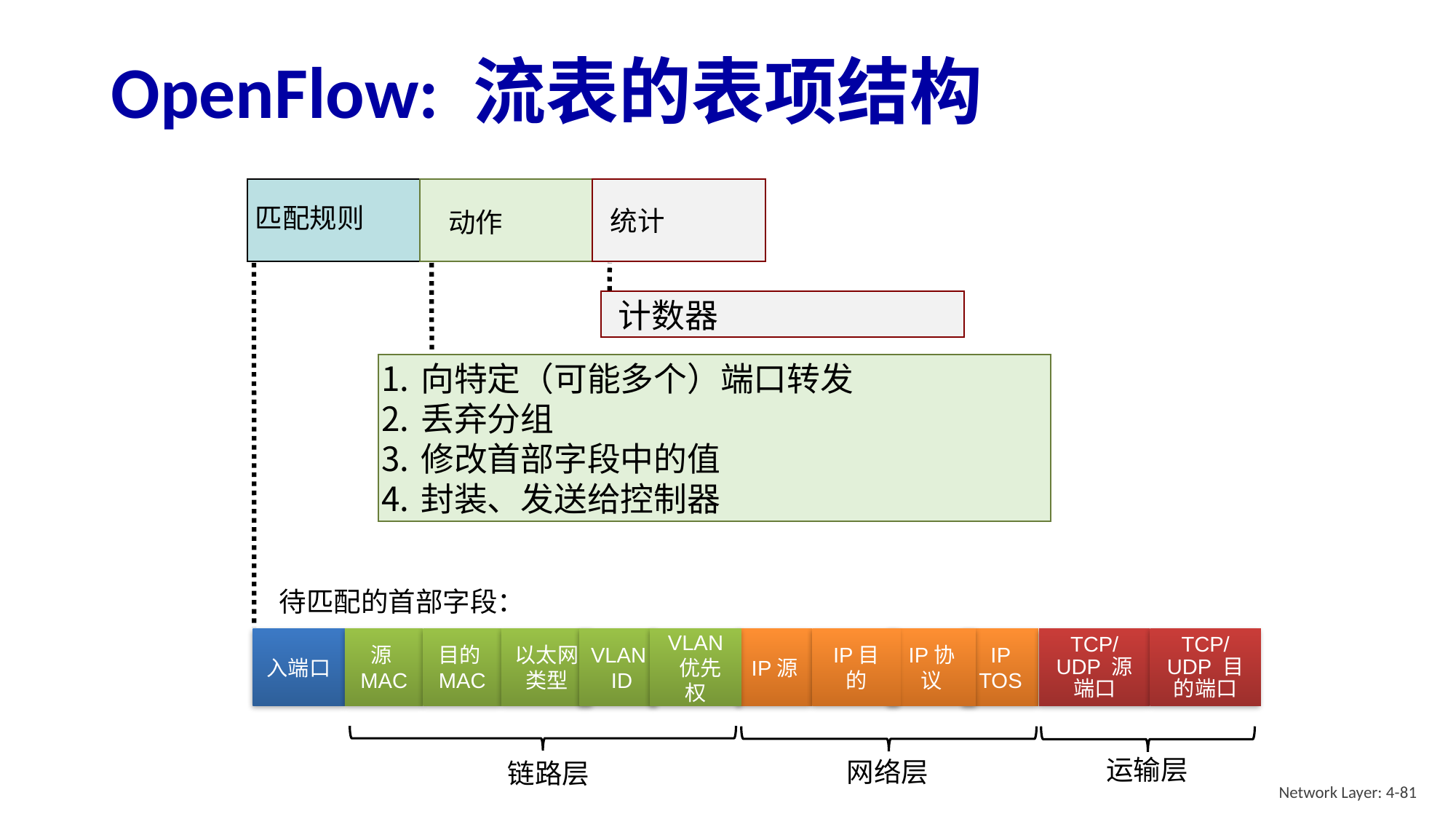

# OpenFlow: 流表的表项结构

匹配规则
统计
动作

待匹配的首部字段：
入端口
源MAC
目的MAC
以太网类型
VLAN
 ID
VLAN
 优先权
IP源
IP目的
IP协议
IP
TOS
TCP/UDP 源端口
TCP/UDP 目的端口

向特定（可能多个）端口转发
丢弃分组
修改首部字段中的值
封装、发送给控制器

计数器

链路层

网络层

运输层
Network Layer: 4-81